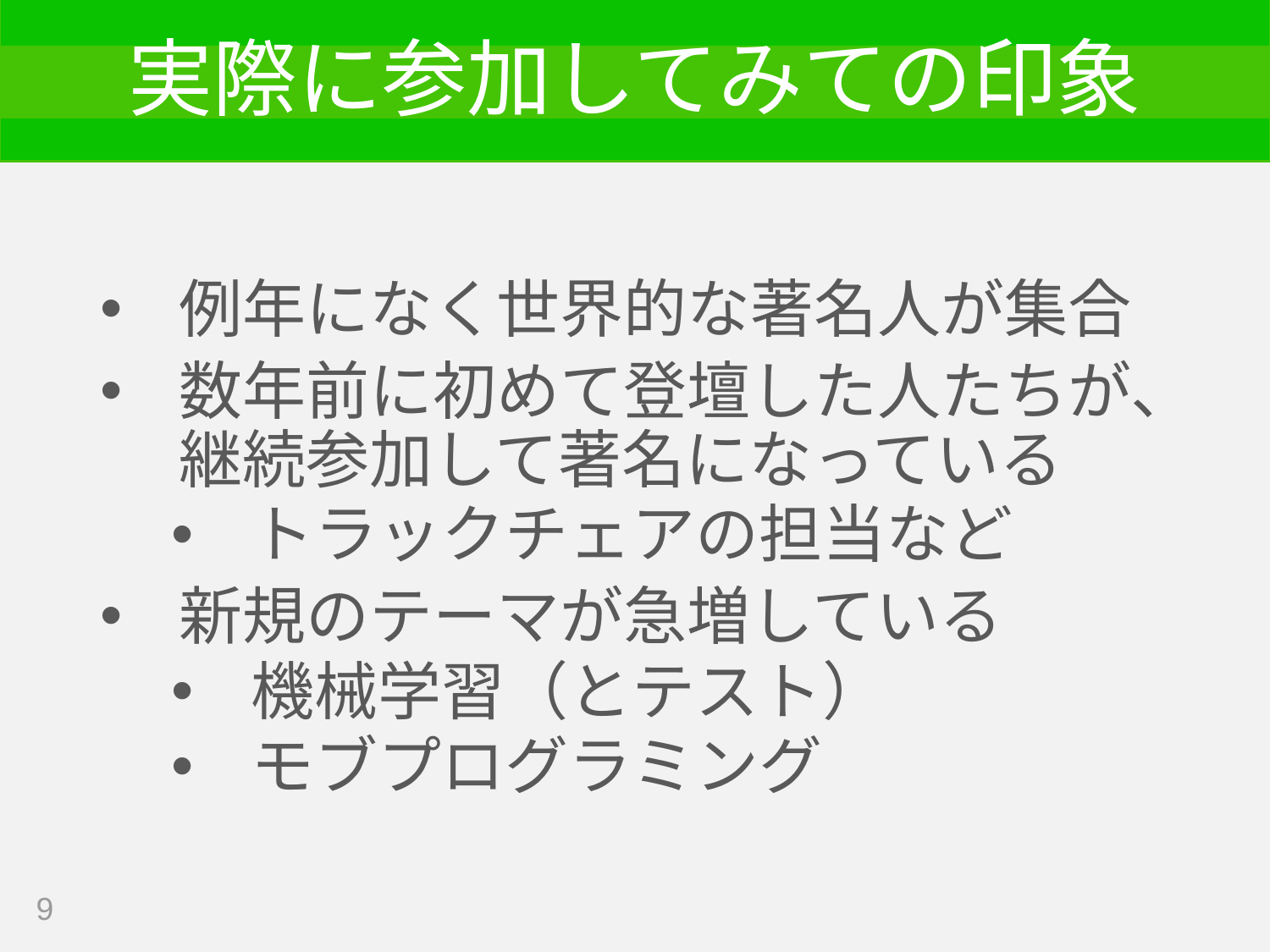

# 実際に参加してみての印象
例年になく世界的な著名人が集合
数年前に初めて登壇した人たちが、継続参加して著名になっている
トラックチェアの担当など
新規のテーマが急増している
機械学習（とテスト）
モブプログラミング
9